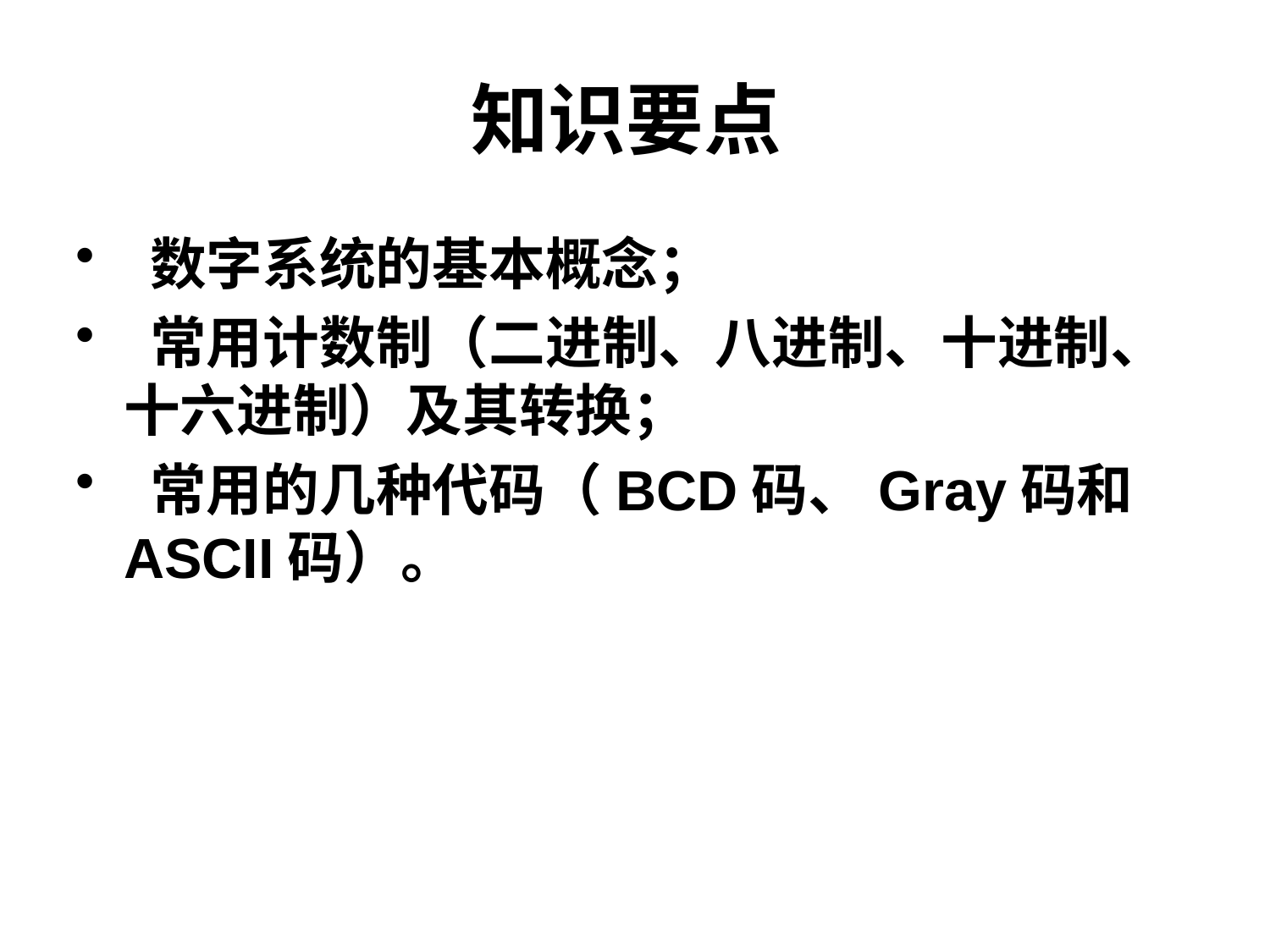

# 知识要点
 数字系统的基本概念；
 常用计数制（二进制、八进制、十进制、 十六进制）及其转换；
 常用的几种代码（BCD码、Gray码和ASCII码）。